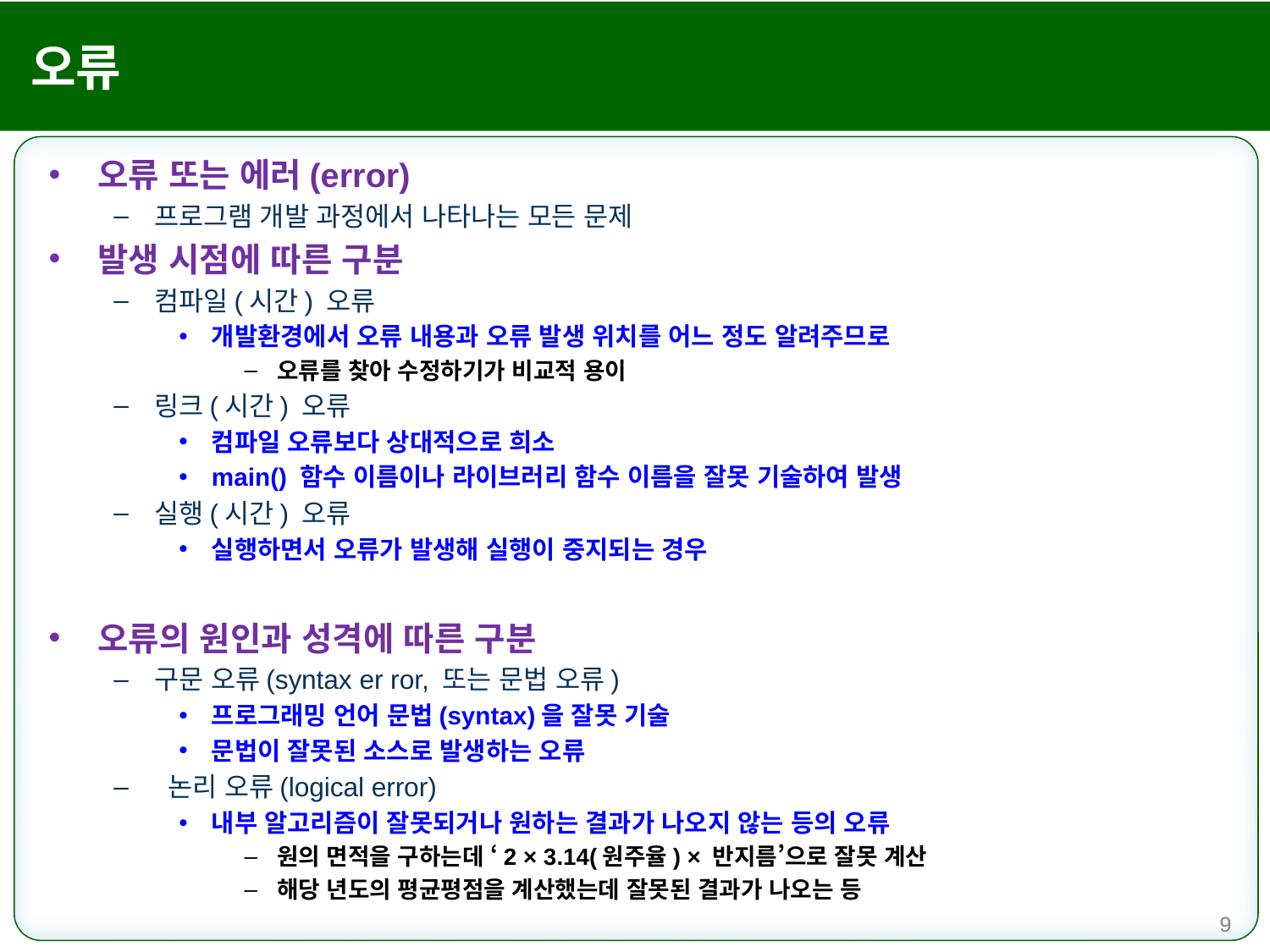

# 오류
오류 또는 에러(error)
프로그램 개발 과정에서 나타나는 모든 문제
발생 시점에 따른 구분
컴파일(시간) 오류
개발환경에서 오류 내용과 오류 발생 위치를 어느 정도 알려주므로
오류를 찾아 수정하기가 비교적 용이
링크(시간) 오류
컴파일 오류보다 상대적으로 희소
main() 함수 이름이나 라이브러리 함수 이름을 잘못 기술하여 발생
실행(시간) 오류
실행하면서 오류가 발생해 실행이 중지되는 경우

오류의 원인과 성격에 따른 구분
구문 오류(syntax er ror, 또는 문법 오류)
프로그래밍 언어 문법(syntax)을 잘못 기술
문법이 잘못된 소스로 발생하는 오류
 논리 오류(logical error)
내부 알고리즘이 잘못되거나 원하는 결과가 나오지 않는 등의 오류
원의 면적을 구하는데 ‘2 × 3.14(원주율) × 반지름’으로 잘못 계산
해당 년도의 평균평점을 계산했는데 잘못된 결과가 나오는 등
9